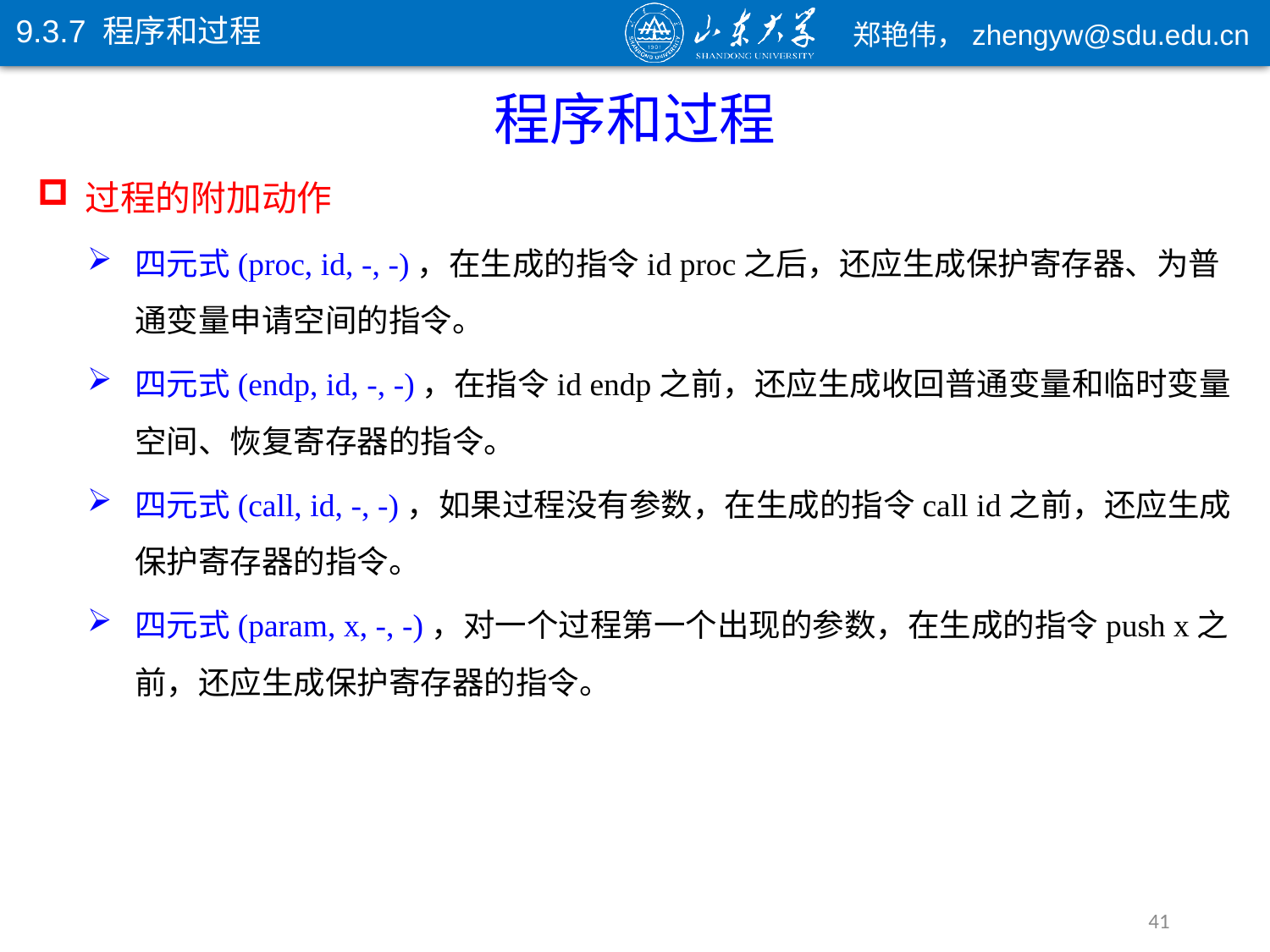

9.3.7 程序和过程
程序和过程
过程的附加动作
四元式(proc, id, -, -)，在生成的指令id proc之后，还应生成保护寄存器、为普通变量申请空间的指令。
四元式(endp, id, -, -)，在指令id endp之前，还应生成收回普通变量和临时变量空间、恢复寄存器的指令。
四元式(call, id, -, -)，如果过程没有参数，在生成的指令call id之前，还应生成保护寄存器的指令。
四元式(param, x, -, -)，对一个过程第一个出现的参数，在生成的指令push x之前，还应生成保护寄存器的指令。
41